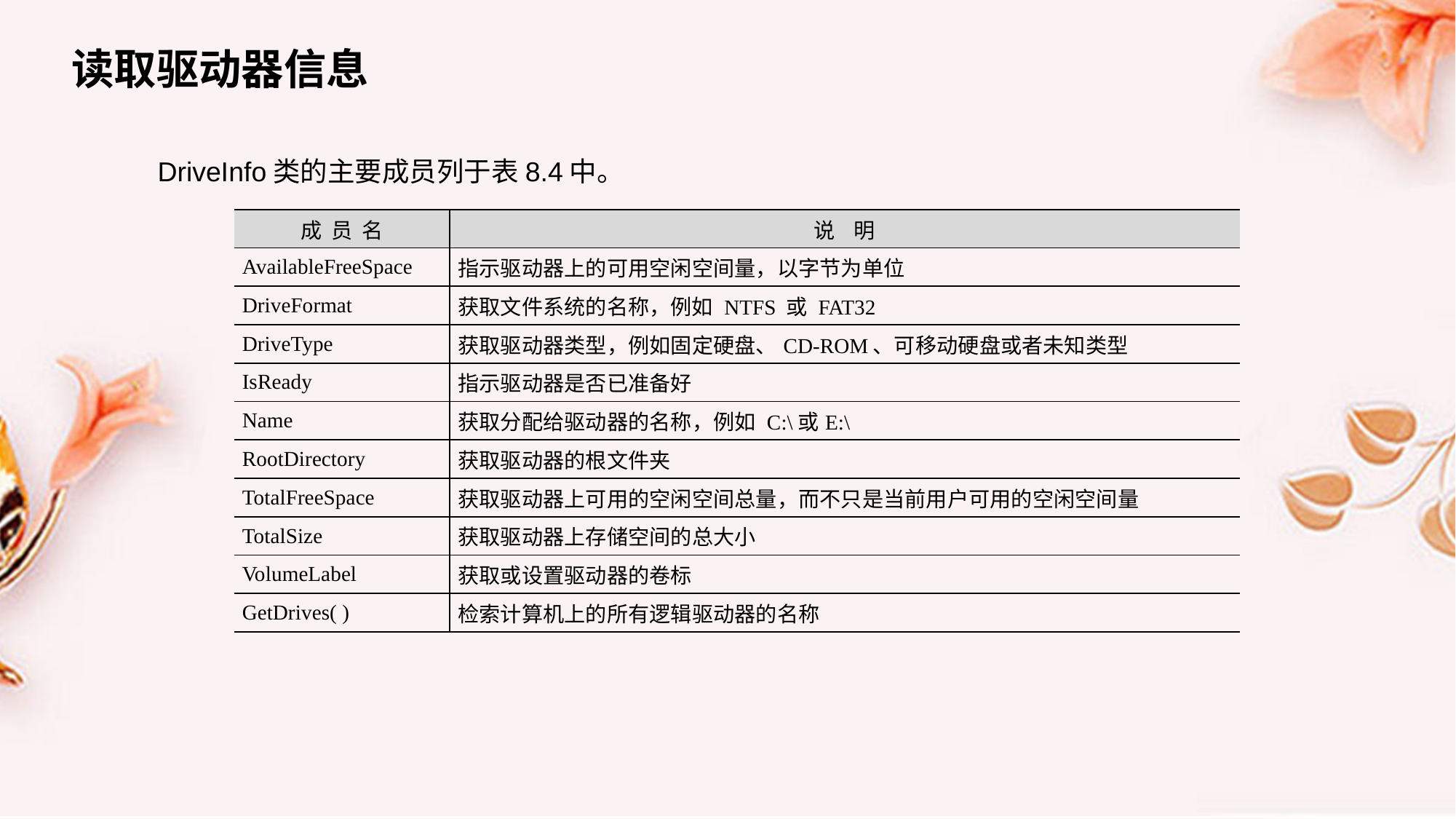

读取驱动器信息
DriveInfo类的主要成员列于表8.4中。
| 成 员 名 | 说 明 |
| --- | --- |
| AvailableFreeSpace | 指示驱动器上的可用空闲空间量，以字节为单位 |
| DriveFormat | 获取文件系统的名称，例如 NTFS 或 FAT32 |
| DriveType | 获取驱动器类型，例如固定硬盘、CD-ROM、可移动硬盘或者未知类型 |
| IsReady | 指示驱动器是否已准备好 |
| Name | 获取分配给驱动器的名称，例如 C:\或E:\ |
| RootDirectory | 获取驱动器的根文件夹 |
| TotalFreeSpace | 获取驱动器上可用的空闲空间总量，而不只是当前用户可用的空闲空间量 |
| TotalSize | 获取驱动器上存储空间的总大小 |
| VolumeLabel | 获取或设置驱动器的卷标 |
| GetDrives( ) | 检索计算机上的所有逻辑驱动器的名称 |